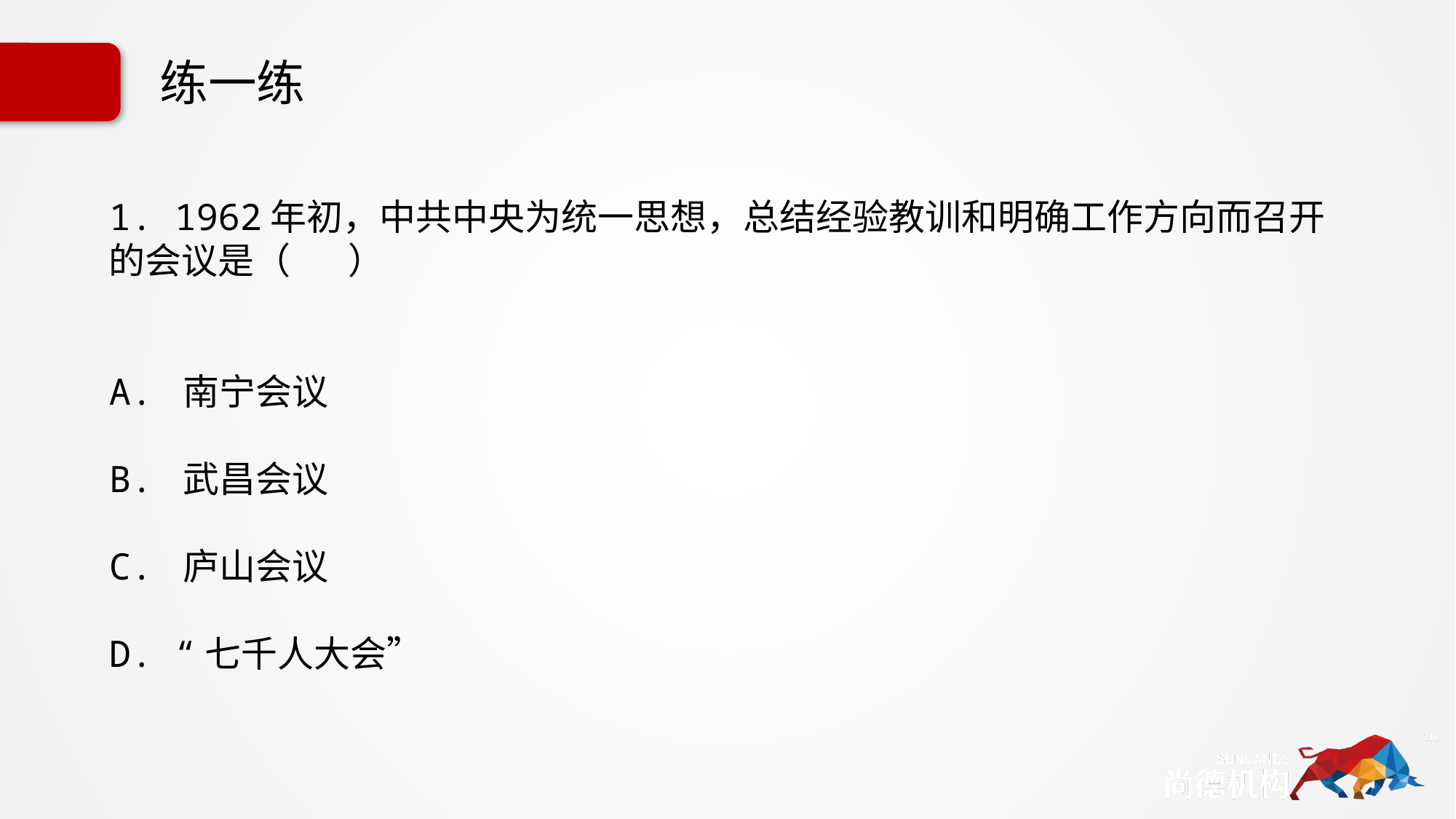

# 练一练
1. 1962年初，中共中央为统一思想，总结经验教训和明确工作方向而召开的会议是（       ）

A. 南宁会议

B. 武昌会议

C. 庐山会议

D. “七千人大会”